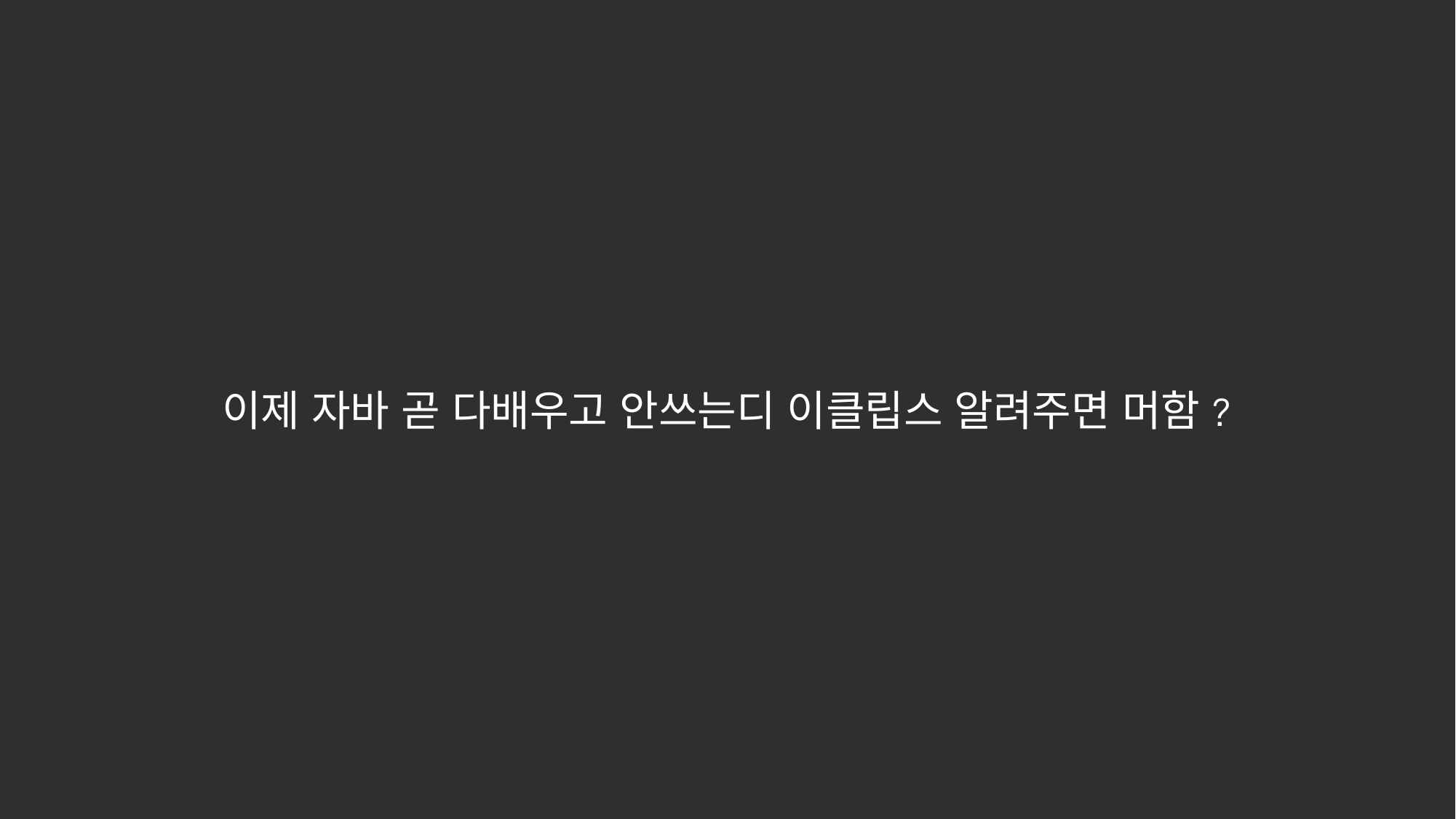

이제 자바 곧 다배우고 안쓰는디 이클립스 알려주면 머함?